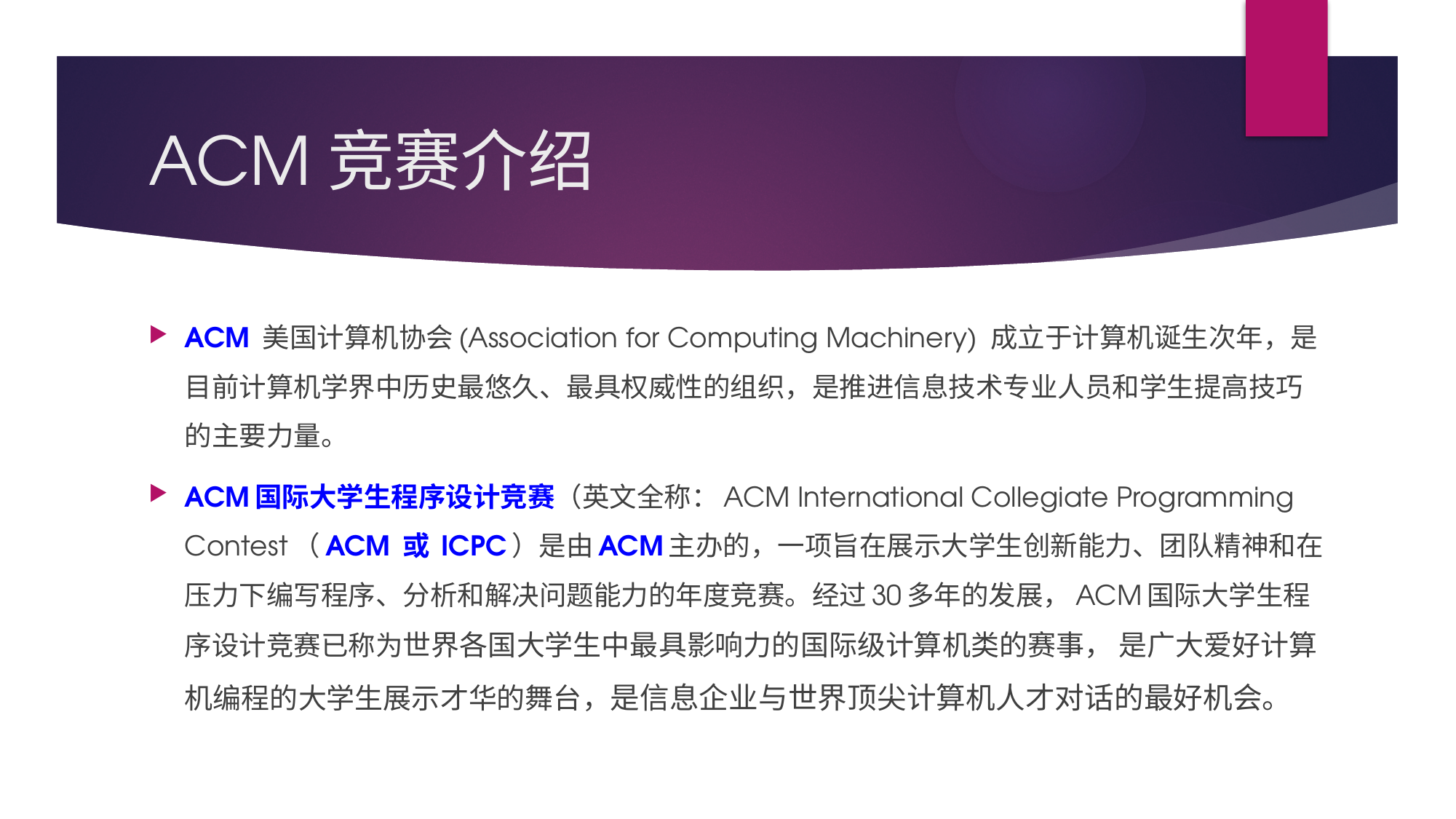

# ACM竞赛介绍
ACM 美国计算机协会(Association for Computing Machinery) 成立于计算机诞生次年，是目前计算机学界中历史最悠久、最具权威性的组织，是推进信息技术专业人员和学生提高技巧的主要力量。
ACM国际大学生程序设计竞赛（英文全称：ACM International Collegiate Programming Contest（ACM 或 ICPC）是由ACM主办的，一项旨在展示大学生创新能力、团队精神和在压力下编写程序、分析和解决问题能力的年度竞赛。经过30多年的发展，ACM国际大学生程序设计竞赛已称为世界各国大学生中最具影响力的国际级计算机类的赛事， 是广大爱好计算机编程的大学生展示才华的舞台，是信息企业与世界顶尖计算机人才对话的最好机会。